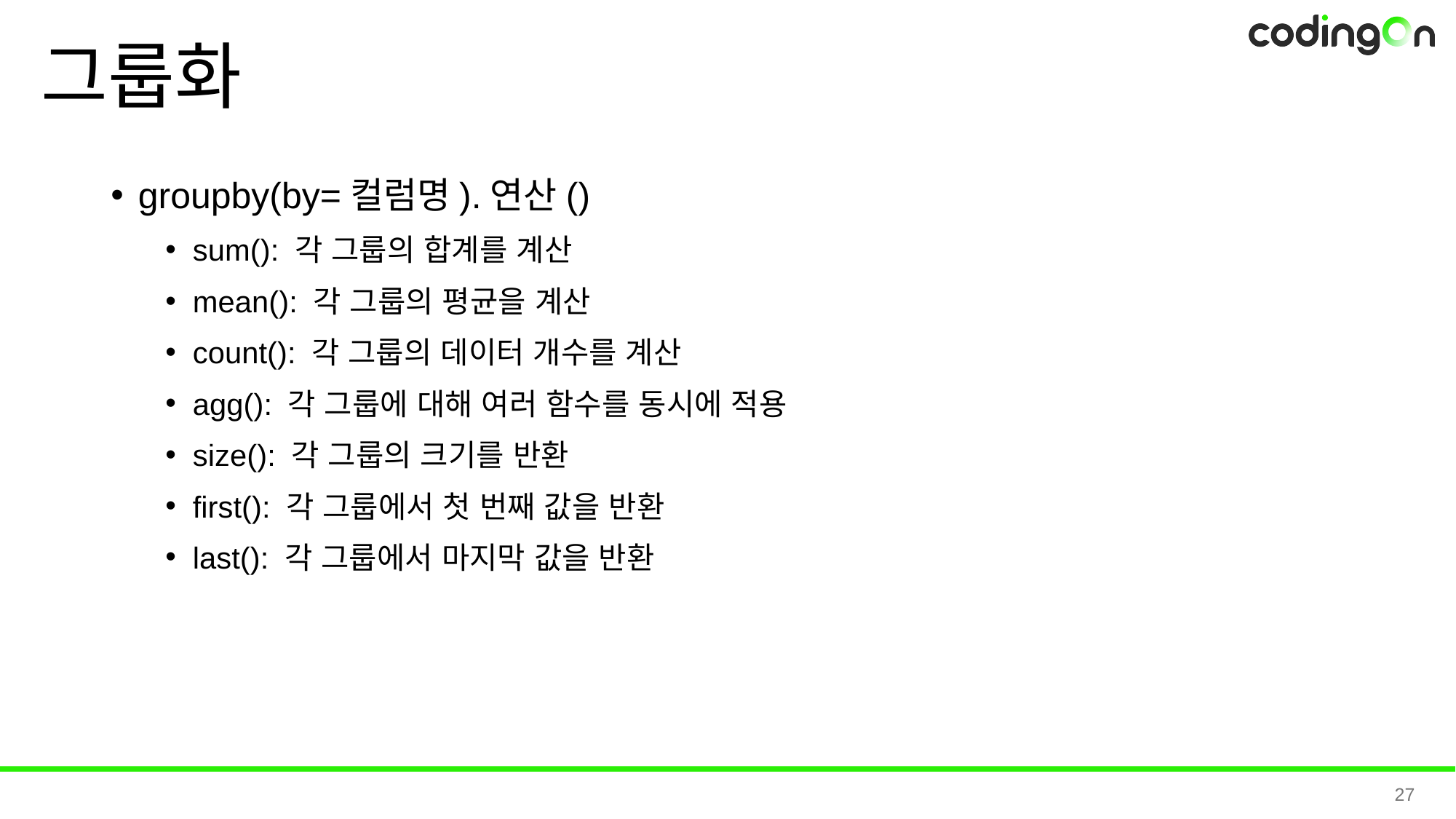

# 그룹화
groupby(by=컬럼명).연산()
sum(): 각 그룹의 합계를 계산
mean(): 각 그룹의 평균을 계산
count(): 각 그룹의 데이터 개수를 계산
agg(): 각 그룹에 대해 여러 함수를 동시에 적용
size(): 각 그룹의 크기를 반환
first(): 각 그룹에서 첫 번째 값을 반환
last(): 각 그룹에서 마지막 값을 반환
27